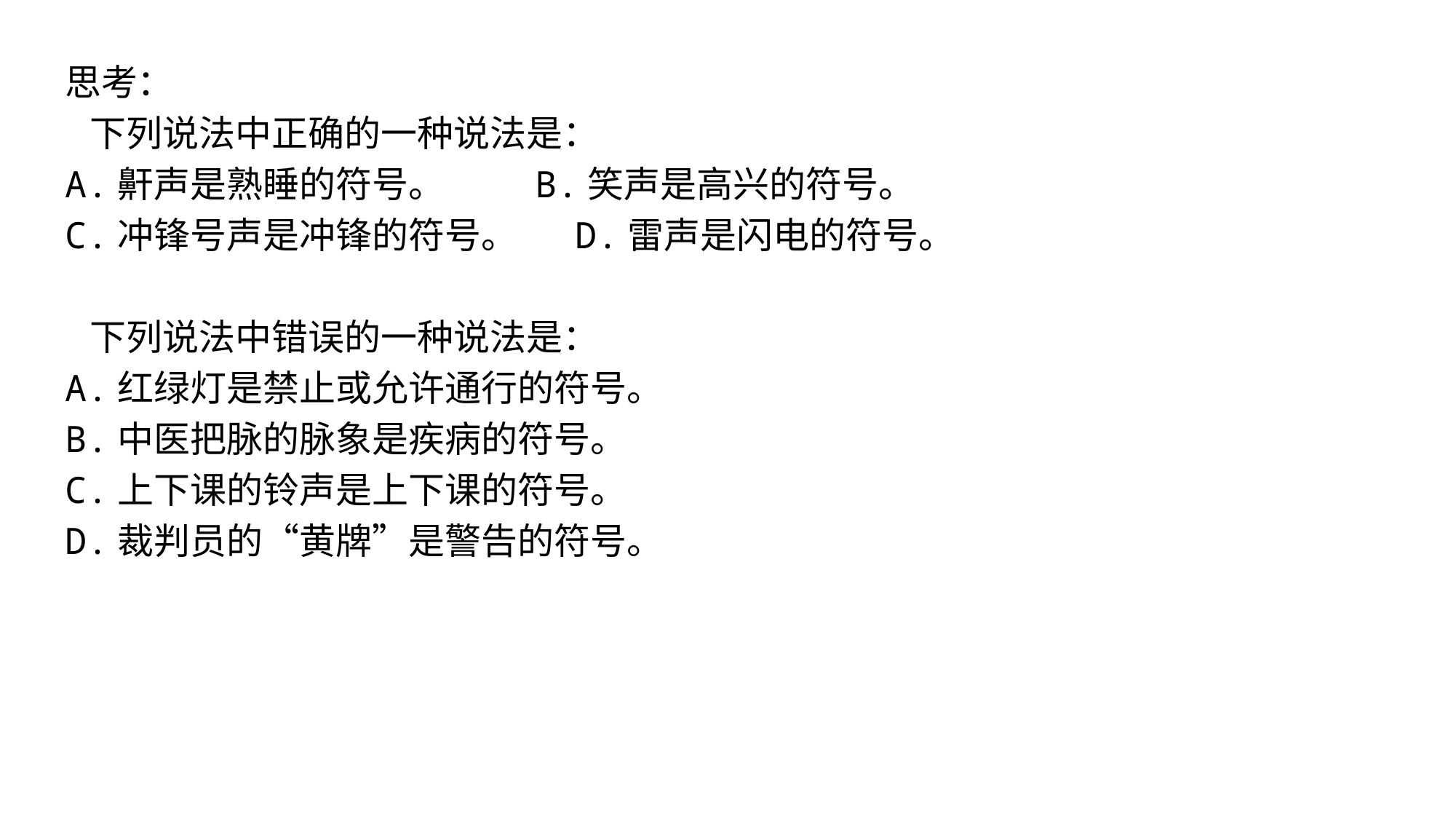

思考：
  下列说法中正确的一种说法是：
A.鼾声是熟睡的符号。          B.笑声是高兴的符号。
C.冲锋号声是冲锋的符号。      D.雷声是闪电的符号。

  下列说法中错误的一种说法是：
A.红绿灯是禁止或允许通行的符号。
B.中医把脉的脉象是疾病的符号。
C.上下课的铃声是上下课的符号。
D.裁判员的“黄牌”是警告的符号。